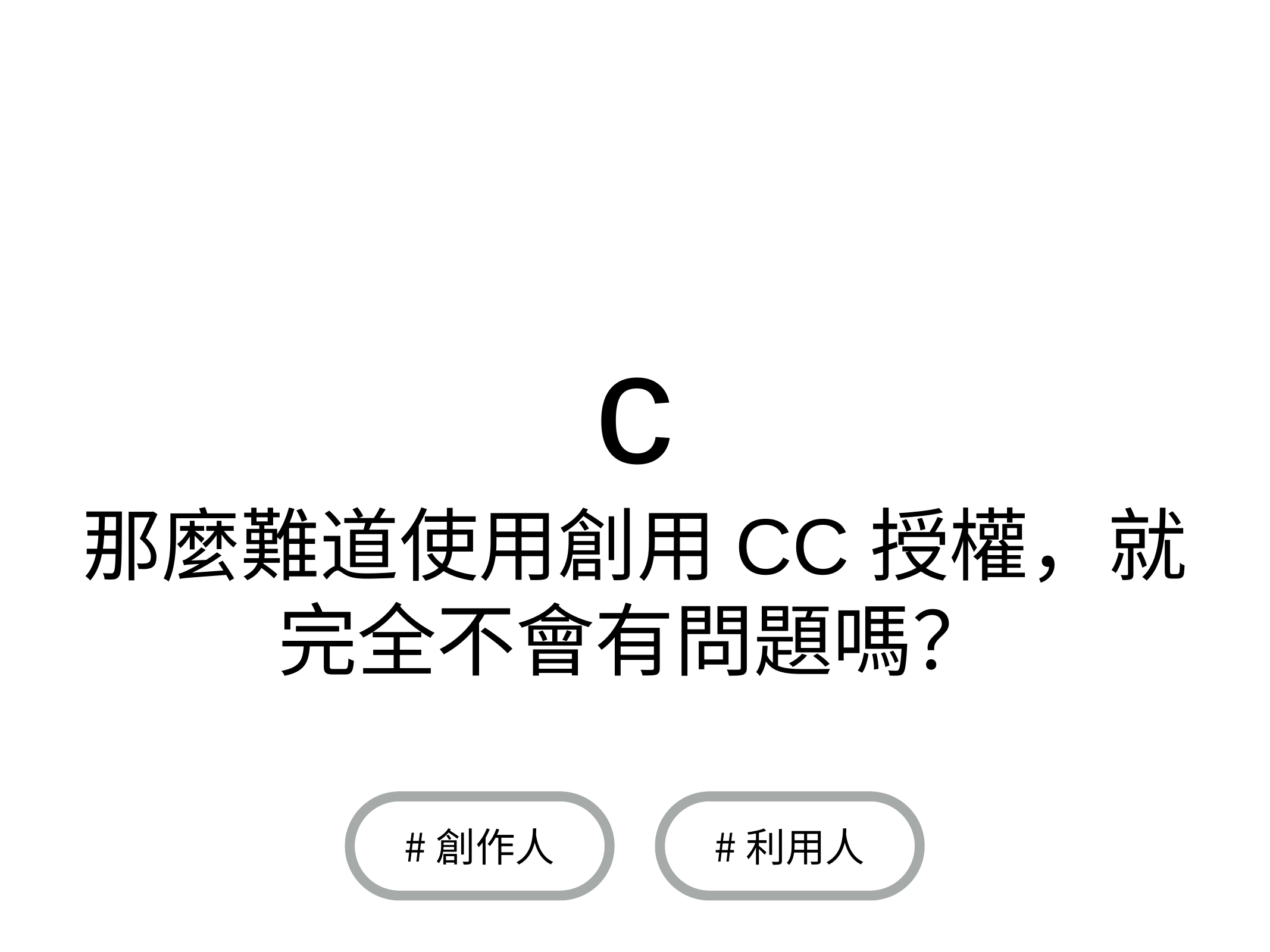

# c
那麼難道使用創用 CC 授權，就完全不會有問題嗎？
#創作人
#利用人